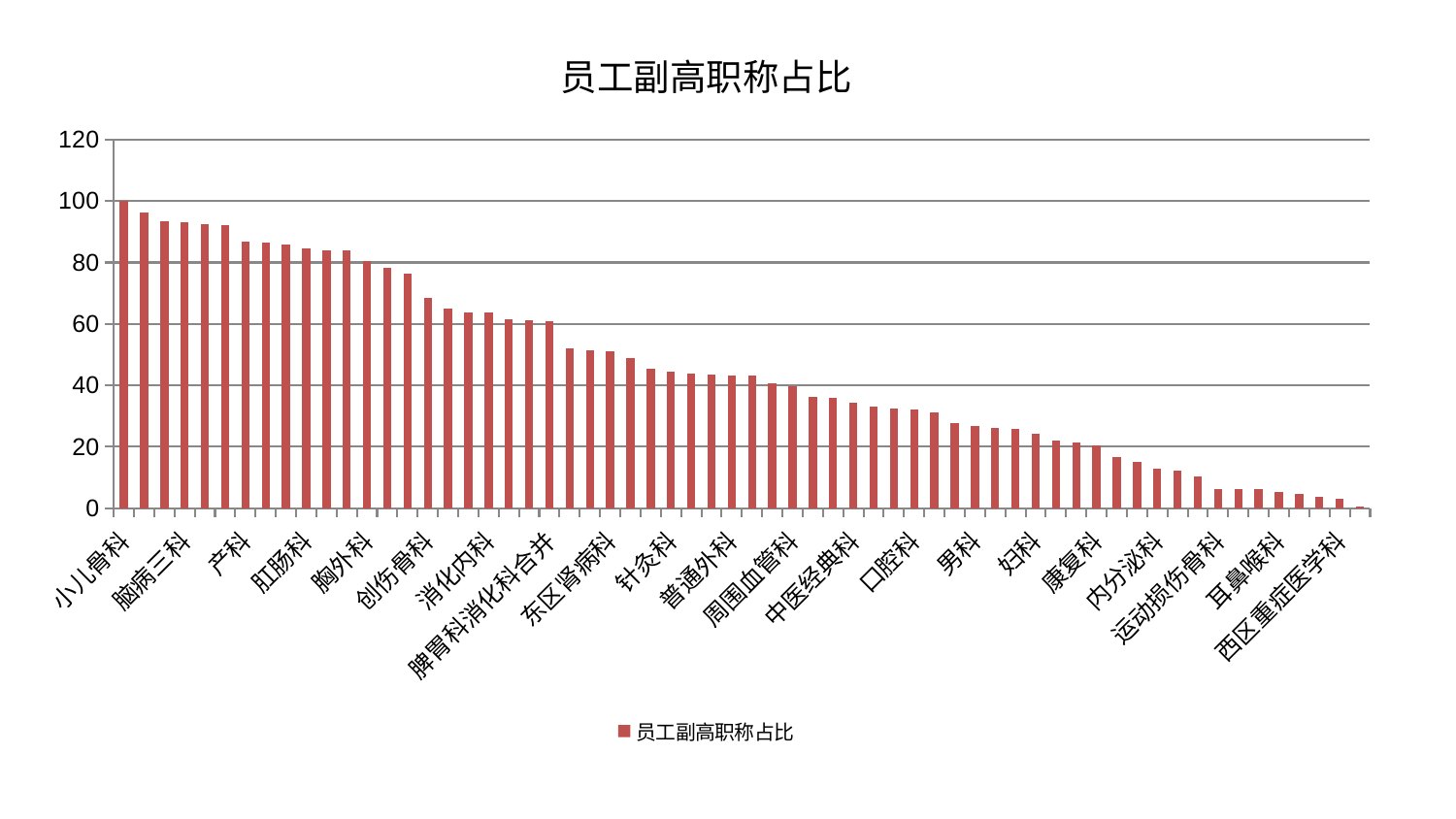

### Chart: 员工副高职称占比

| Category | 员工副高职称占比 |
|---|---|
| 小儿骨科 | 99.99999999999999 |
| 东区重症医学科 | 96.25534434160694 |
| 骨科 | 93.47802805867548 |
| 脑病三科 | 93.03584344277296 |
| 综合内科 | 92.56758450040545 |
| 呼吸内科 | 92.03105045919705 |
| 产科 | 86.66513935498543 |
| 肿瘤内科 | 86.54861017497228 |
| 神经外科 | 85.99033453517485 |
| 肛肠科 | 84.6565394788115 |
| 儿科 | 84.00808696815862 |
| 妇二科 | 83.86126786549809 |
| 胸外科 | 80.62911975163304 |
| 肝病科 | 78.38929757747 |
| 心病三科 | 76.41243912929124 |
| 创伤骨科 | 68.5229082960438 |
| 推拿科 | 65.00528778485351 |
| 肾病科 | 63.86131087134564 |
| 消化内科 | 63.84536713271743 |
| 肝胆外科 | 61.671677663525685 |
| 心病四科 | 61.360570886032704 |
| 脾胃科消化科合并 | 60.99513654340476 |
| 脾胃病科 | 51.991607620351786 |
| 心病一科 | 51.51871700563124 |
| 东区肾病科 | 50.99750589007582 |
| 关节骨科 | 48.98400112598654 |
| 显微骨科 | 45.33521299204439 |
| 针灸科 | 44.36816244711784 |
| 皮肤科 | 43.88417613752304 |
| 美容皮肤科 | 43.663877980568365 |
| 普通外科 | 43.229131559319455 |
| 眼科 | 43.09062702499145 |
| 心病二科 | 40.69952771423905 |
| 周围血管科 | 39.79635793168348 |
| 医院 | 36.30161349936396 |
| 乳腺甲状腺外科 | 35.98209363493889 |
| 中医经典科 | 34.32845253434978 |
| 脑病二科 | 32.99060685679204 |
| 重症医学科 | 32.58952421992734 |
| 口腔科 | 32.12730794758271 |
| 风湿病科 | 31.26675112380599 |
| 小儿推拿科 | 27.807181380742875 |
| 男科 | 26.78463206828068 |
| 治未病中心 | 26.273146958677472 |
| 肾脏内科 | 25.749463785411244 |
| 妇科 | 24.169040250735918 |
| 中医外治中心 | 21.891155699698945 |
| 神经内科 | 21.38329260508025 |
| 康复科 | 20.565355768006036 |
| 微创骨科 | 16.632653264086745 |
| 脊柱骨科 | 15.2410035499752 |
| 内分泌科 | 12.961834485029566 |
| 血液科 | 12.093153700384773 |
| 脑病一科 | 10.243696076784214 |
| 运动损伤骨科 | 6.256136209607697 |
| 妇科妇二科合并 | 6.121539529915932 |
| 泌尿外科 | 6.1096460722156065 |
| 耳鼻喉科 | 5.289026497522972 |
| 心血管内科 | 4.69227666090895 |
| 老年医学科 | 3.787381648501762 |
| 西区重症医学科 | 3.0706379104326147 |
| 身心医学科 | 0.6449676593436094 |
181